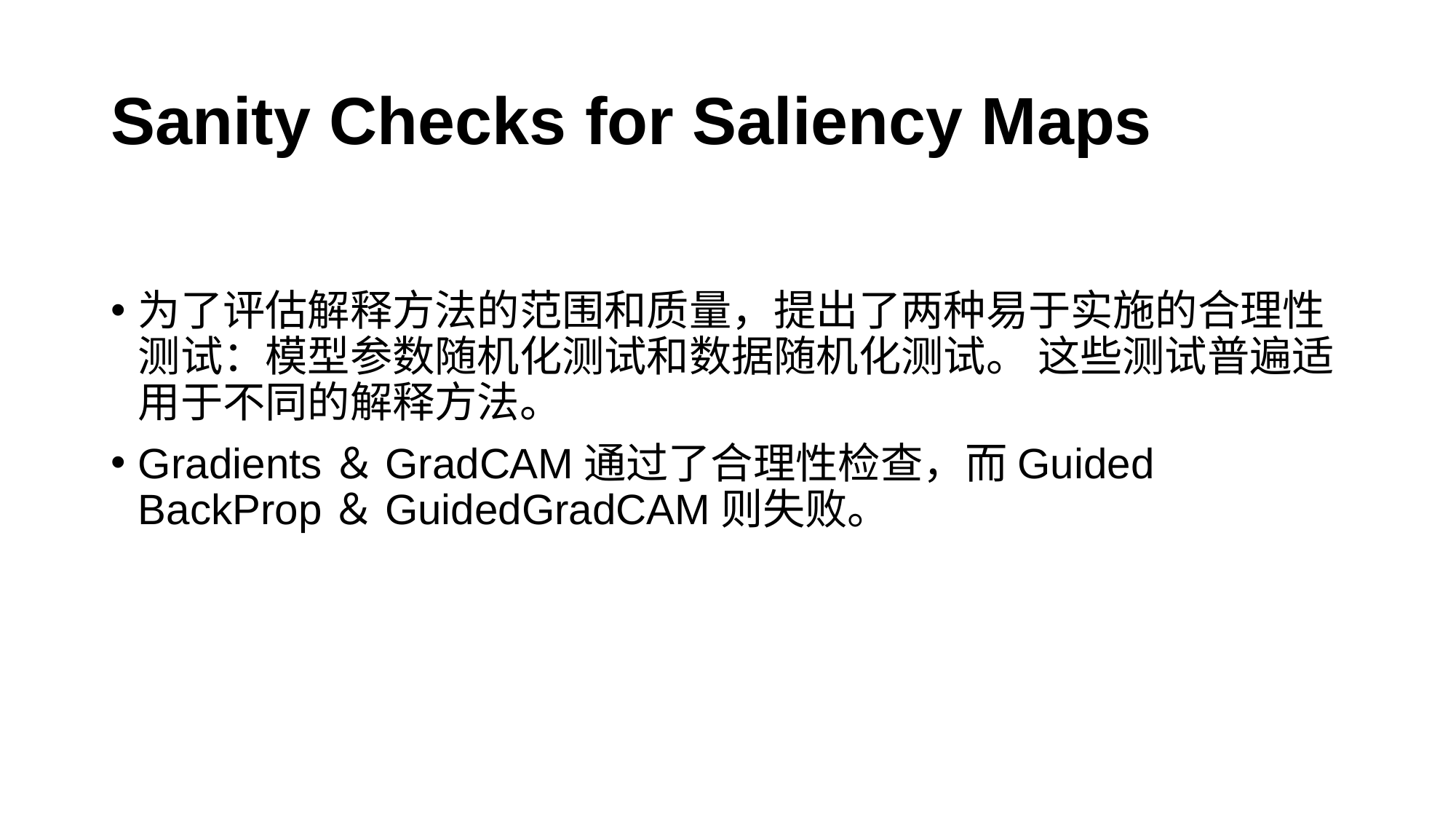

# Sanity Checks for Saliency Maps

为了评估解释方法的范围和质量，提出了两种易于实施的合理性测试：模型参数随机化测试和数据随机化测试。 这些测试普遍适用于不同的解释方法。
Gradients＆GradCAM通过了合理性检查，而Guided BackProp＆GuidedGradCAM则失败。